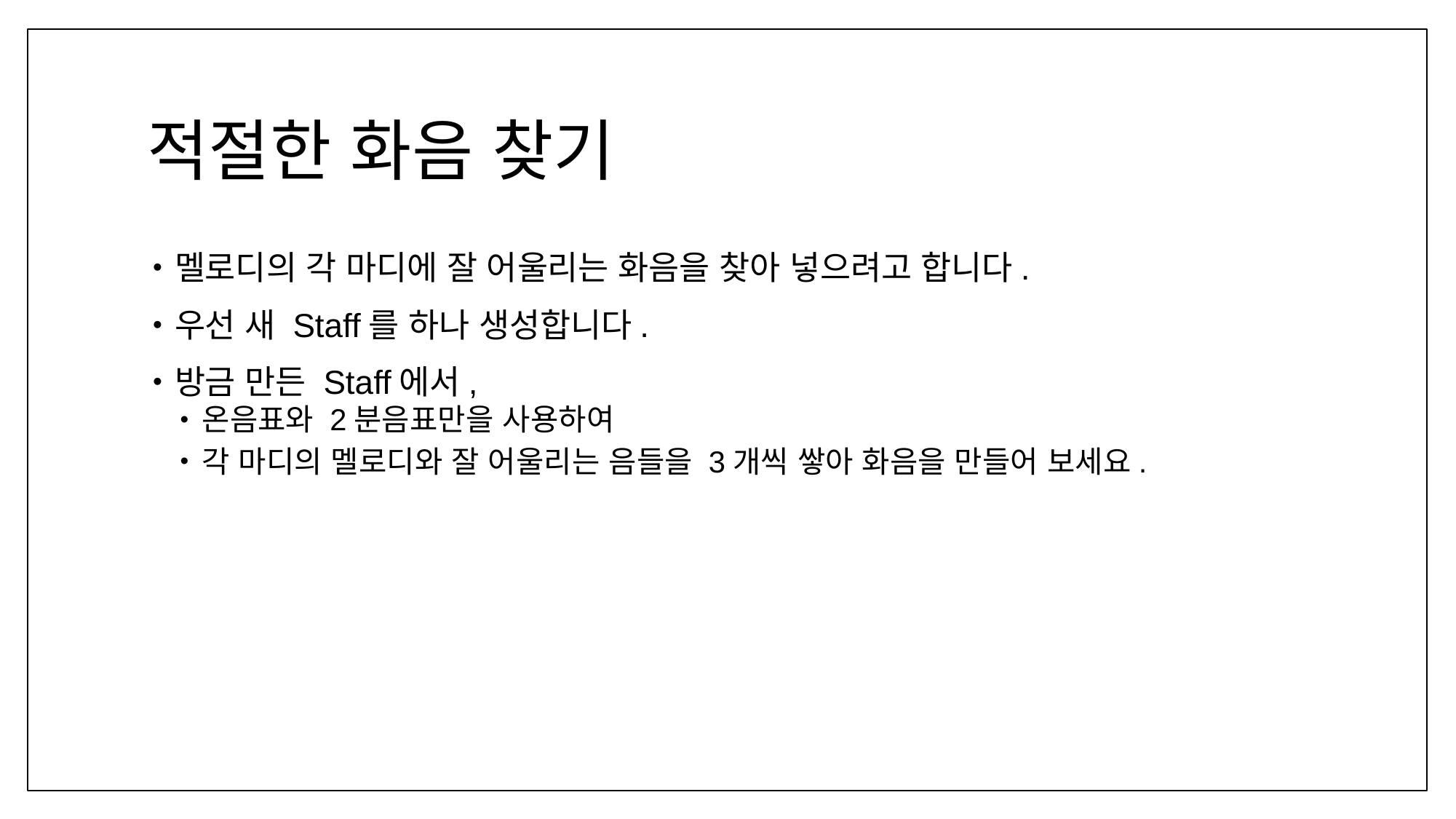

# 적절한 화음 찾기
멜로디의 각 마디에 잘 어울리는 화음을 찾아 넣으려고 합니다.
우선 새 Staff를 하나 생성합니다.
방금 만든 Staff에서,
온음표와 2분음표만을 사용하여
각 마디의 멜로디와 잘 어울리는 음들을 3개씩 쌓아 화음을 만들어 보세요.